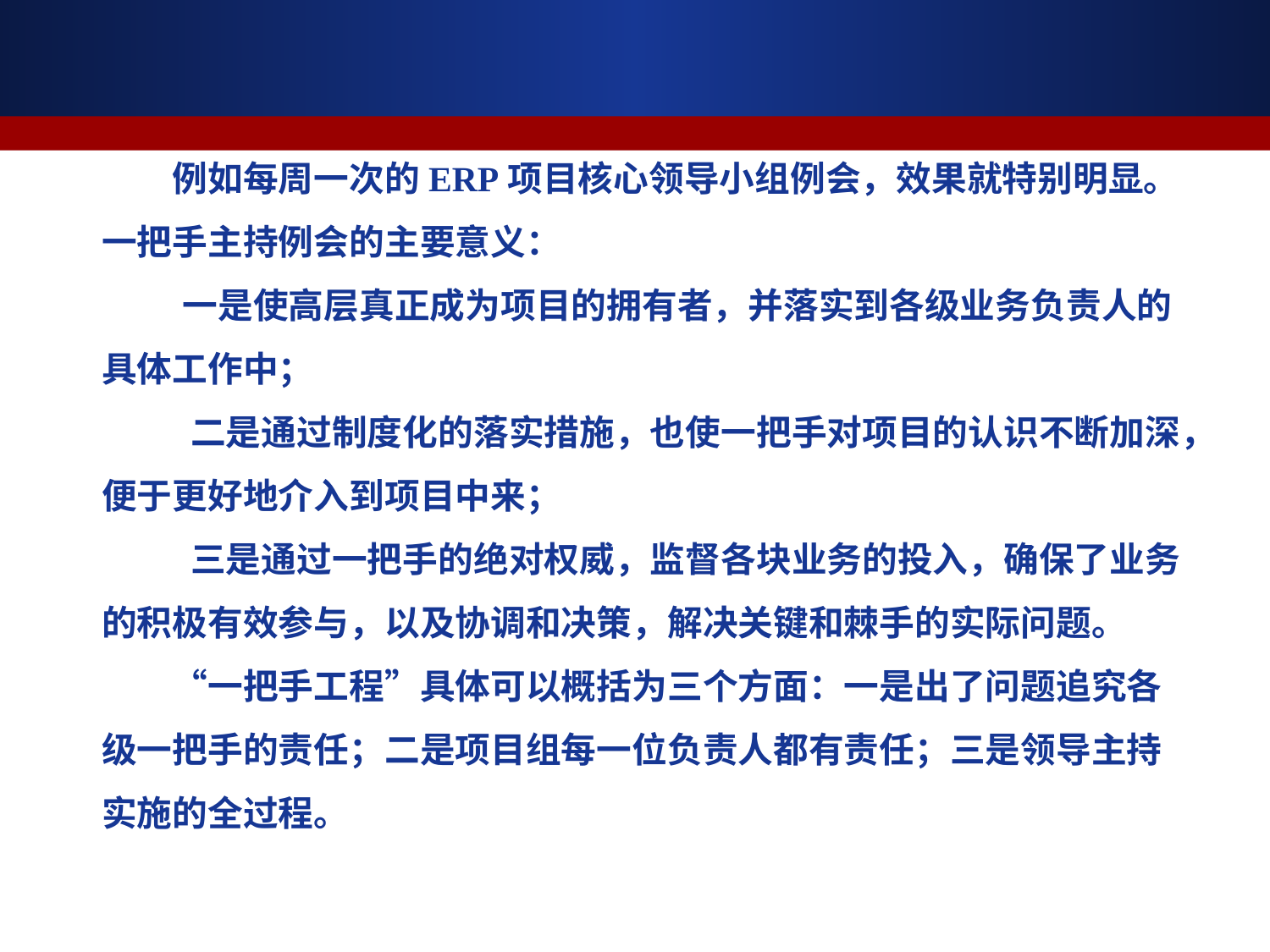

例如每周一次的ERP项目核心领导小组例会，效果就特别明显。一把手主持例会的主要意义：
         一是使高层真正成为项目的拥有者，并落实到各级业务负责人的具体工作中；
          二是通过制度化的落实措施，也使一把手对项目的认识不断加深，便于更好地介入到项目中来；
          三是通过一把手的绝对权威，监督各块业务的投入，确保了业务的积极有效参与，以及协调和决策，解决关键和棘手的实际问题。
　　“一把手工程”具体可以概括为三个方面：一是出了问题追究各级一把手的责任；二是项目组每一位负责人都有责任；三是领导主持实施的全过程。